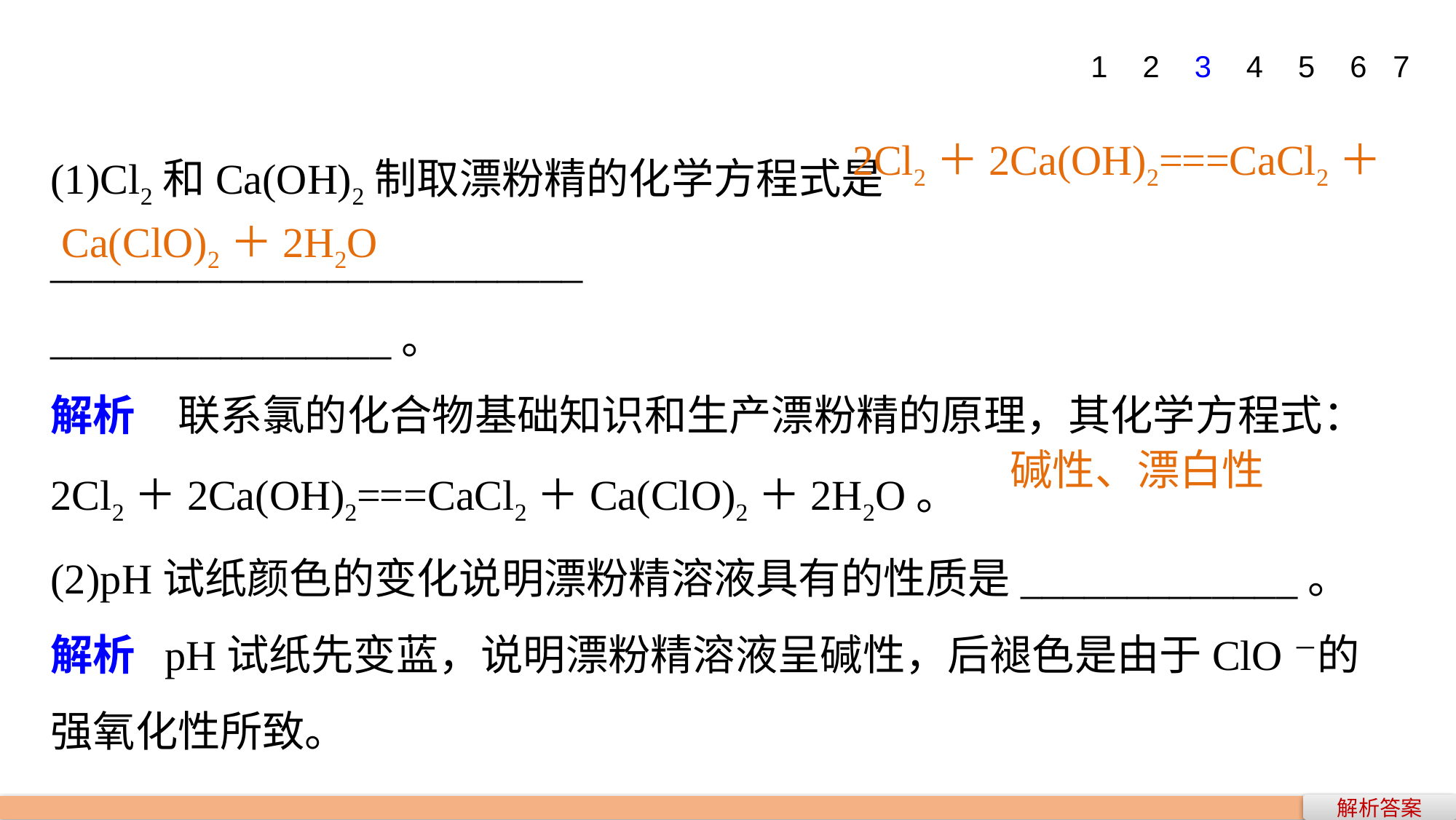

1
2
3
4
5
6
7
(1)Cl2和Ca(OH)2制取漂粉精的化学方程式是_________________________
________________。
解析　联系氯的化合物基础知识和生产漂粉精的原理，其化学方程式：2Cl2＋2Ca(OH)2===CaCl2＋Ca(ClO)2＋2H2O。
(2)pH试纸颜色的变化说明漂粉精溶液具有的性质是_____________。
解析  pH试纸先变蓝，说明漂粉精溶液呈碱性，后褪色是由于ClO－的强氧化性所致。
2Cl2＋2Ca(OH)2===CaCl2＋
Ca(ClO)2＋2H2O
碱性、漂白性
解析答案